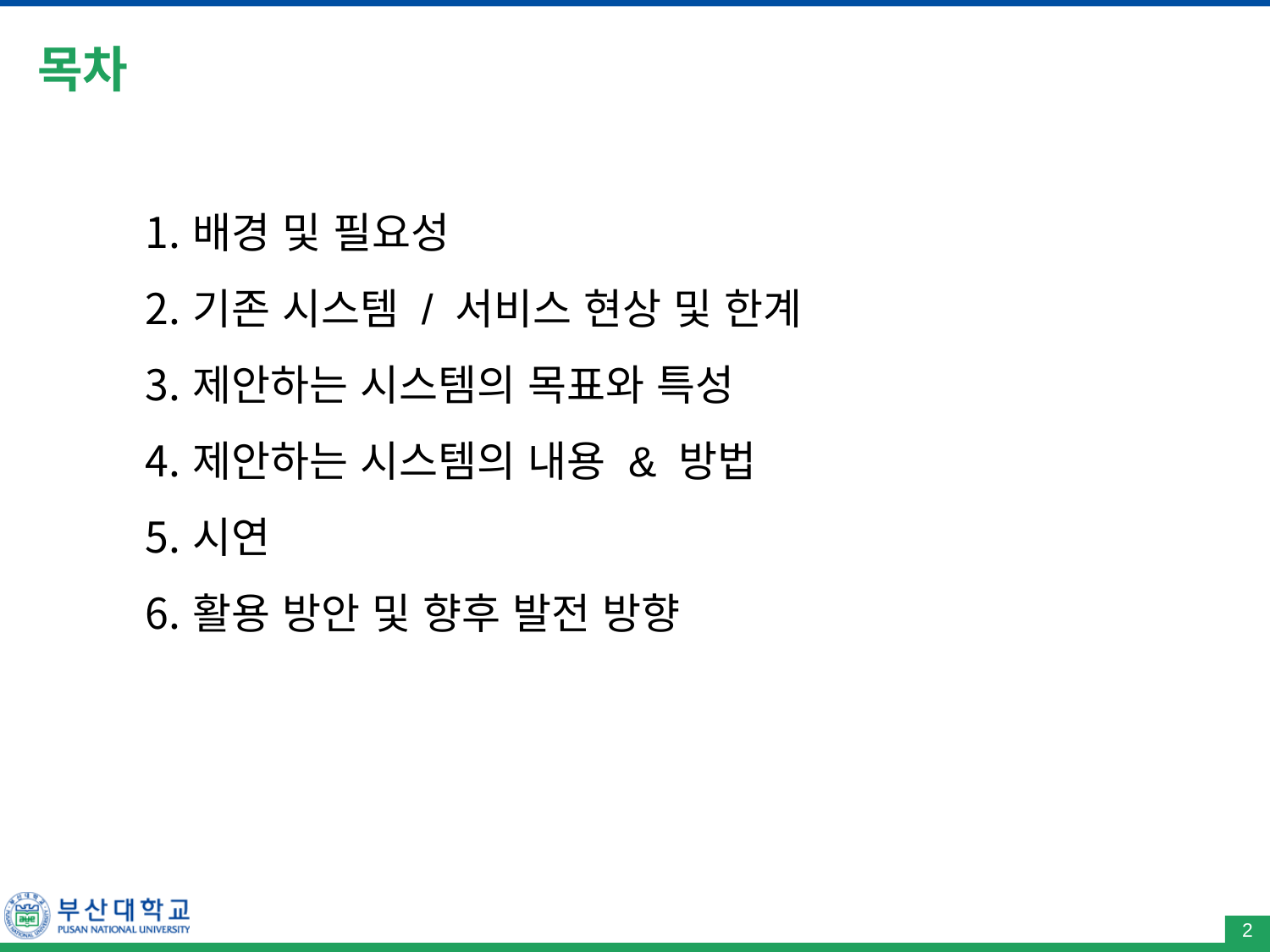

# 목차
배경 및 필요성
기존 시스템 / 서비스 현상 및 한계
제안하는 시스템의 목표와 특성
제안하는 시스템의 내용 & 방법
시연
활용 방안 및 향후 발전 방향
2